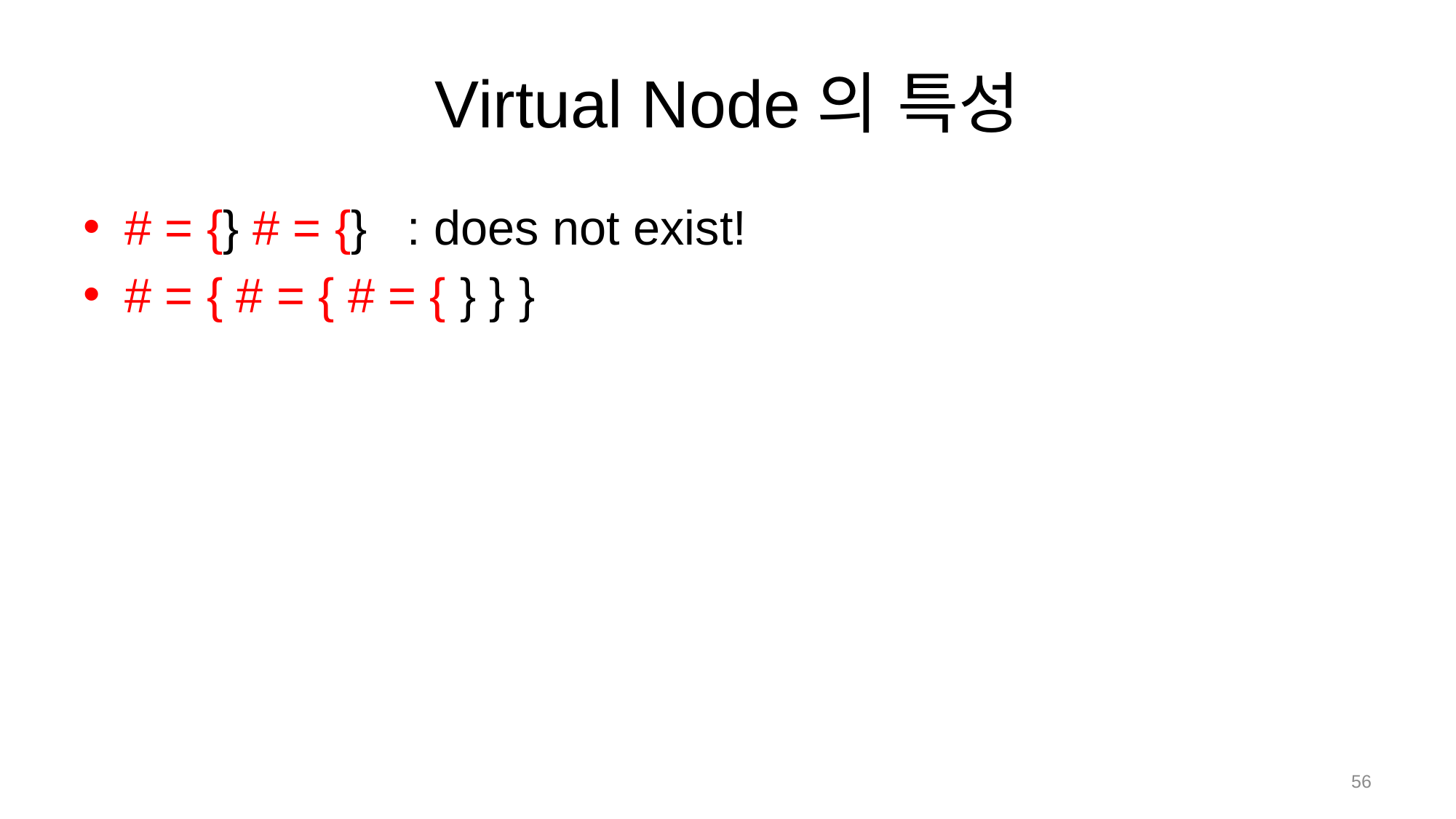

# Virtual Node의 특성
# = {} # = {}   : does not exist!
# = { # = { # = { } } }
56